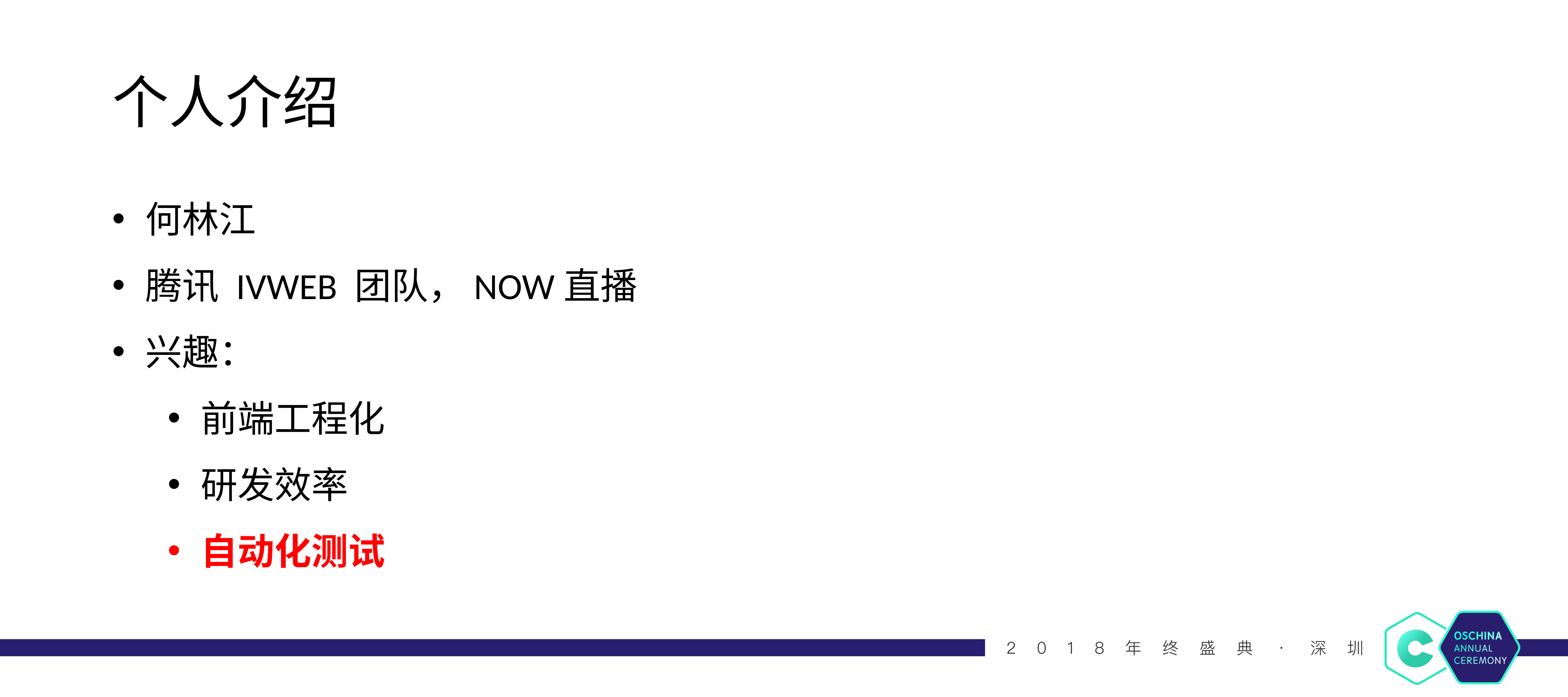

# 个人介绍
何林江
腾讯 IVWEB 团队，NOW直播
兴趣：
前端工程化
研发效率
自动化测试